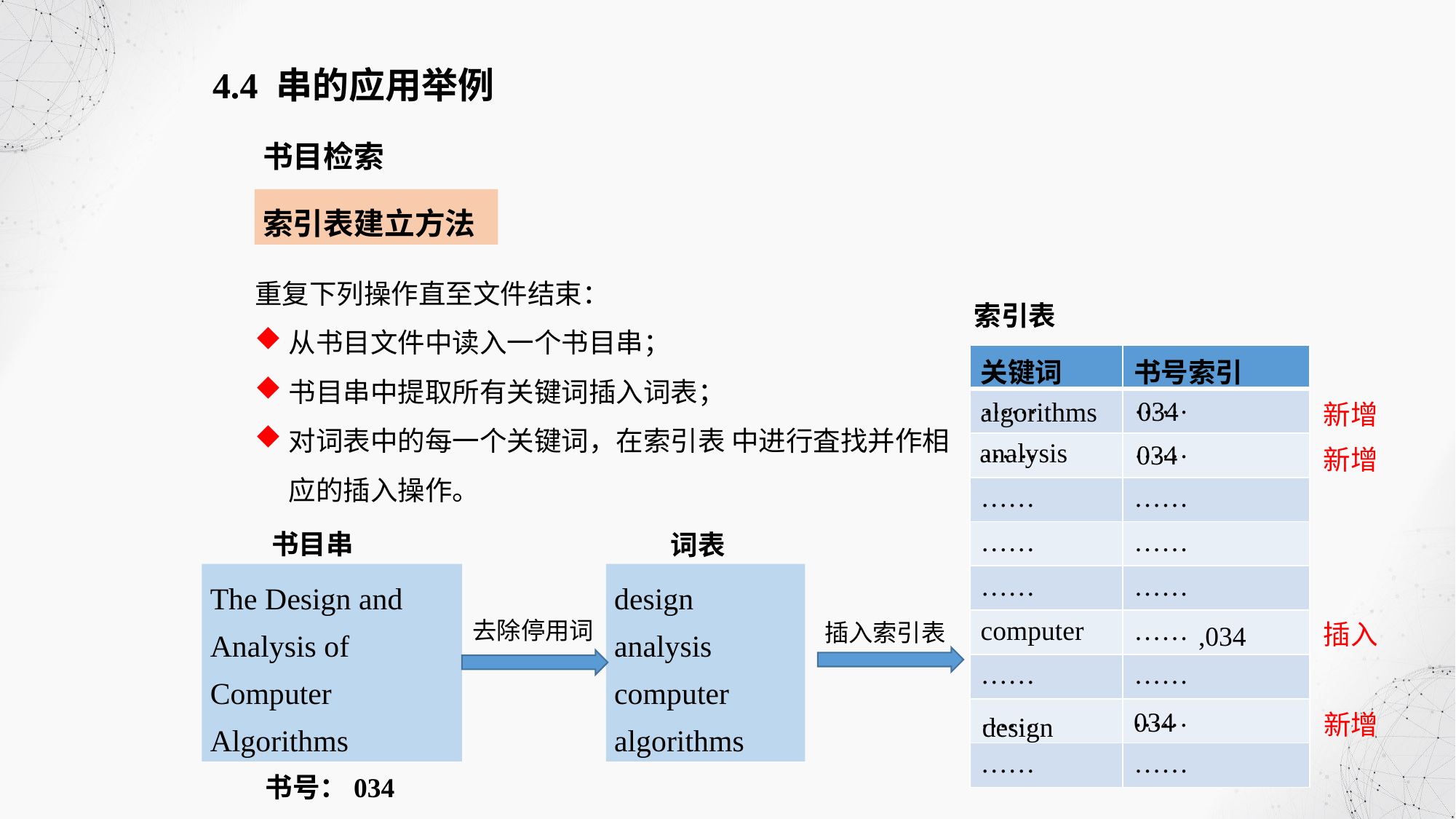

4.4 串的应用举例
书目检索
索引表建立方法
重复下列操作直至文件结束：
从书目文件中读入一个书目串；
书目串中提取所有关键词插入词表；
对词表中的每一个关键词，在索引表 中进行査找并作相应的插入操作。
索引表
| 关键词 | 书号索引 |
| --- | --- |
|  |  |
|  |  |
| …… | …… |
| …… | …… |
| …… | …… |
| computer | …… |
| …… | …… |
|  |  |
| …… | …… |
……
……
新增
034
algorithms
……
……
新增
analysis
034
书目串
The Design and Analysis of Computer Algorithms
书号：034
词表
design
analysis computer algorithms
去除停用词

插入索引表
插入
,034

新增
……
……
design
034